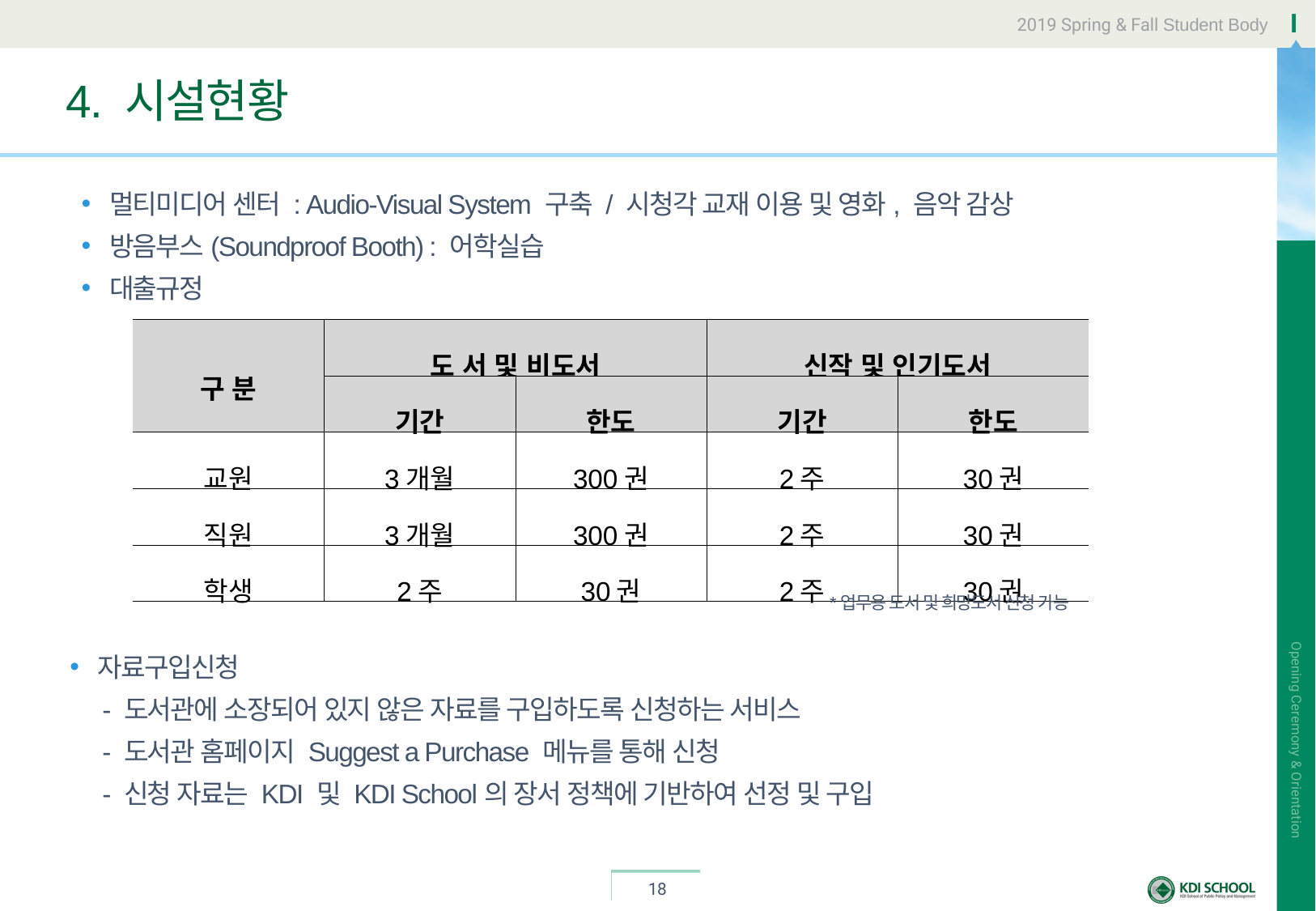

# 4. 시설현황
멀티미디어 센터 : Audio-Visual System 구축 / 시청각 교재 이용 및 영화, 음악 감상
방음부스(Soundproof Booth) : 어학실습
대출규정
| 구 분 | 도 서 및 비도서 |  | 신작 및 인기도서 |  |
| --- | --- | --- | --- | --- |
|  | 기간 | 한도 | 기간 | 한도 |
| 교원 | 3개월 | 300권 | 2주 | 30권 |
| 직원 | 3개월 | 300권 | 2주 | 30권 |
| 학생 | 2주 | 30권 | 2주 | 30권 |
*업무용 도서 및 희망도서 신청 가능
자료구입신청
     - 도서관에 소장되어 있지 않은 자료를 구입하도록 신청하는 서비스
     - 도서관 홈페이지 Suggest a Purchase 메뉴를 통해 신청
     - 신청 자료는 KDI 및 KDI School의 장서 정책에 기반하여 선정 및 구입